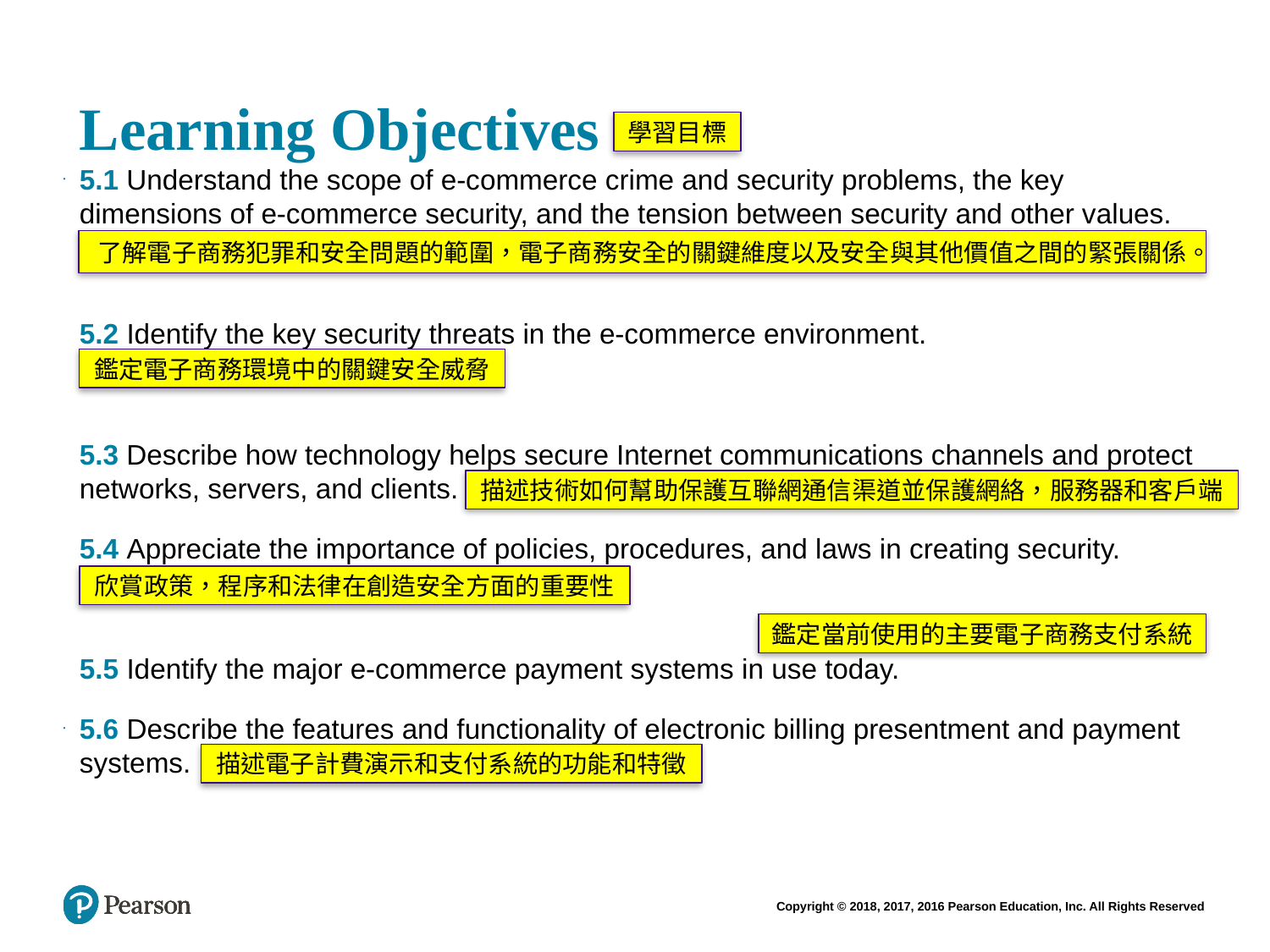

# Learning Objectives
學習目標
5.1 Understand the scope of e-commerce crime and security problems, the key dimensions of e-commerce security, and the tension between security and other values.

5.2 Identify the key security threats in the e-commerce environment.

5.3 Describe how technology helps secure Internet communications channels and protect networks, servers, and clients.
5.4 Appreciate the importance of policies, procedures, and laws in creating security.

5.5 Identify the major e-commerce payment systems in use today.
5.6 Describe the features and functionality of electronic billing presentment and payment systems.
了解電子商務犯罪和安全問題的範圍，電子商務安全的關鍵維度以及安全與其他價值之間的緊張關係。
鑑定電子商務環境中的關鍵安全威脅
描述技術如何幫助保護互聯網通信渠道並保護網絡，服務器和客戶端
欣賞政策，程序和法律在創造安全方面的重要性
鑑定當前使用的主要電子商務支付系統
描述電子計費演示和支付系統的功能和特徵